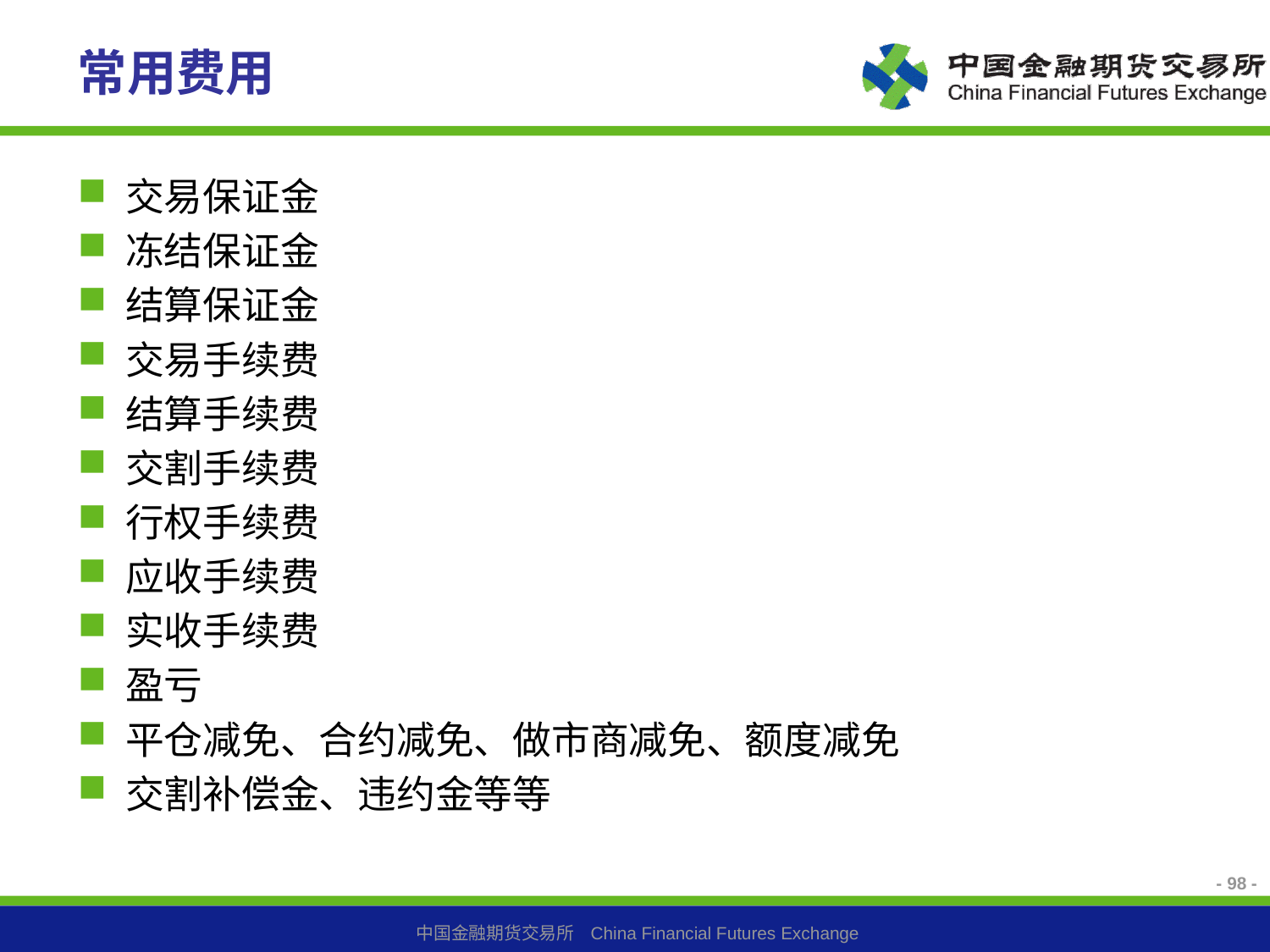

# 常用费用
交易保证金
冻结保证金
结算保证金
交易手续费
结算手续费
交割手续费
行权手续费
应收手续费
实收手续费
盈亏
平仓减免、合约减免、做市商减免、额度减免
交割补偿金、违约金等等
- 98 -